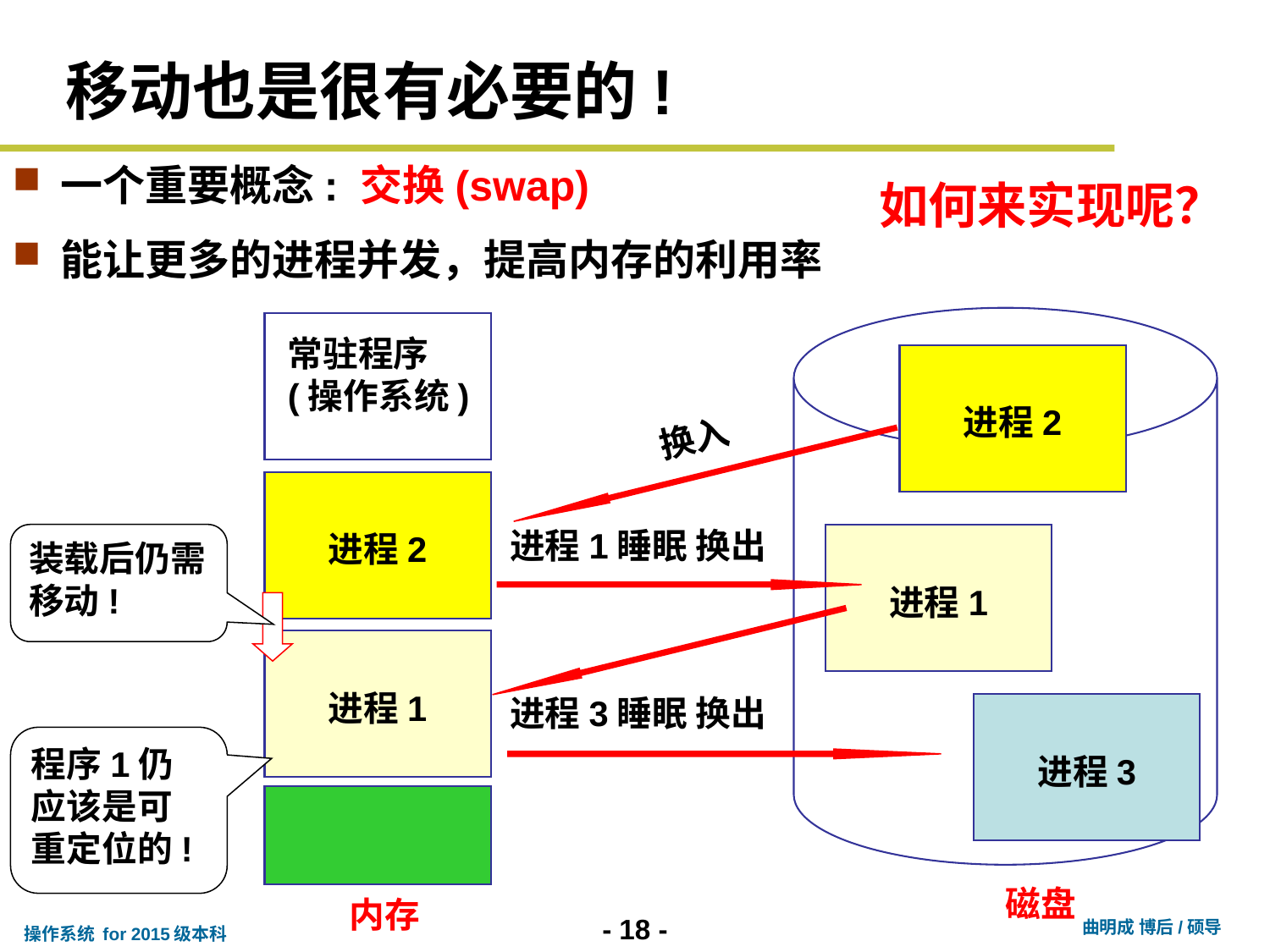

# 移动也是很有必要的!
一个重要概念: 交换(swap)
能让更多的进程并发，提高内存的利用率

如何来实现呢？

常驻程序(操作系统)

进程2
换入

进程1

进程2
进程1睡眠 换出
装载后仍需移动!

进程1

进程3

进程1

进程3睡眠 换出

进程3
程序1仍应该是可重定位的!

磁盘
内存